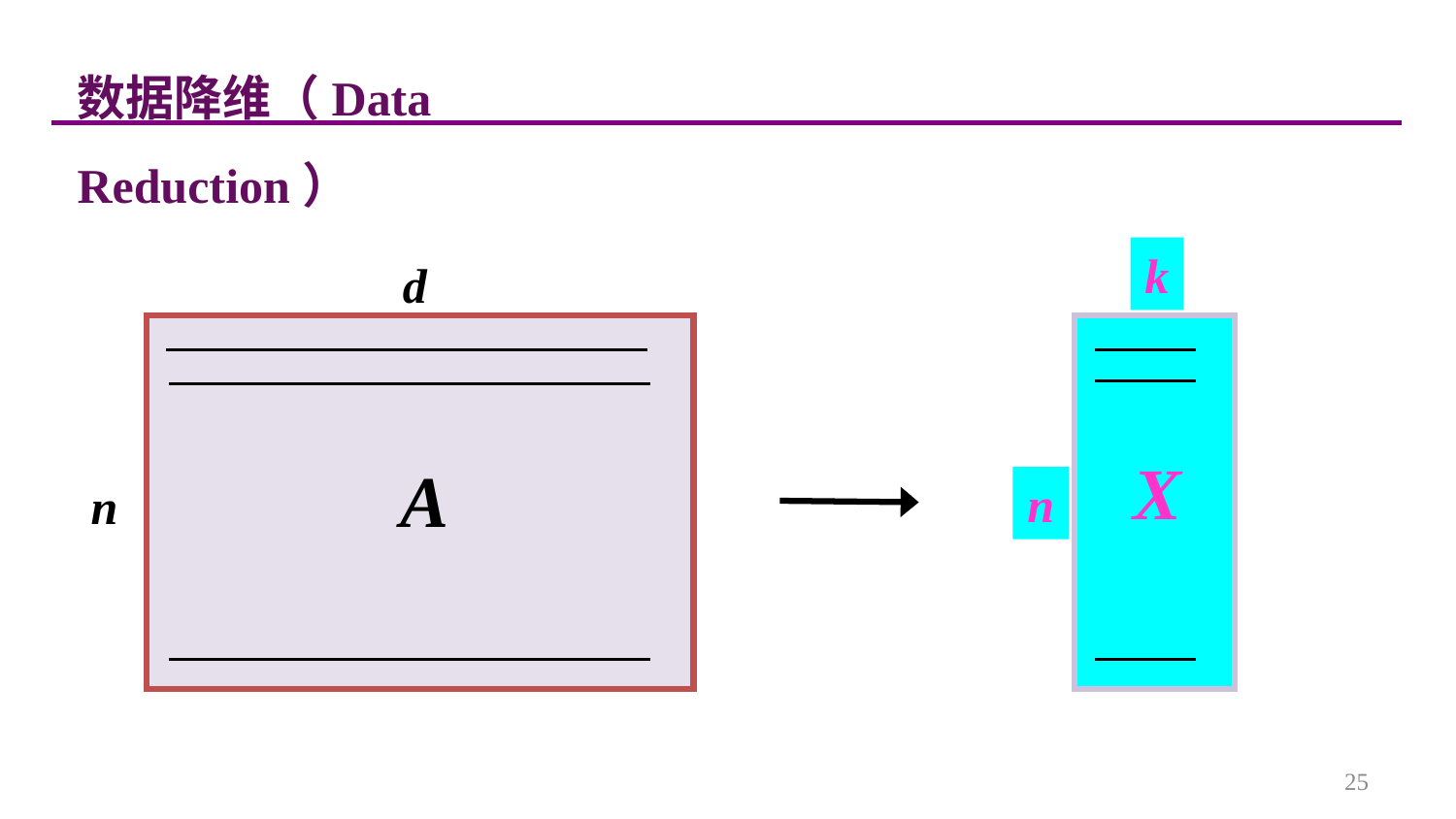

数据降维（Data Reduction）
k

X
n
d

A
n

25